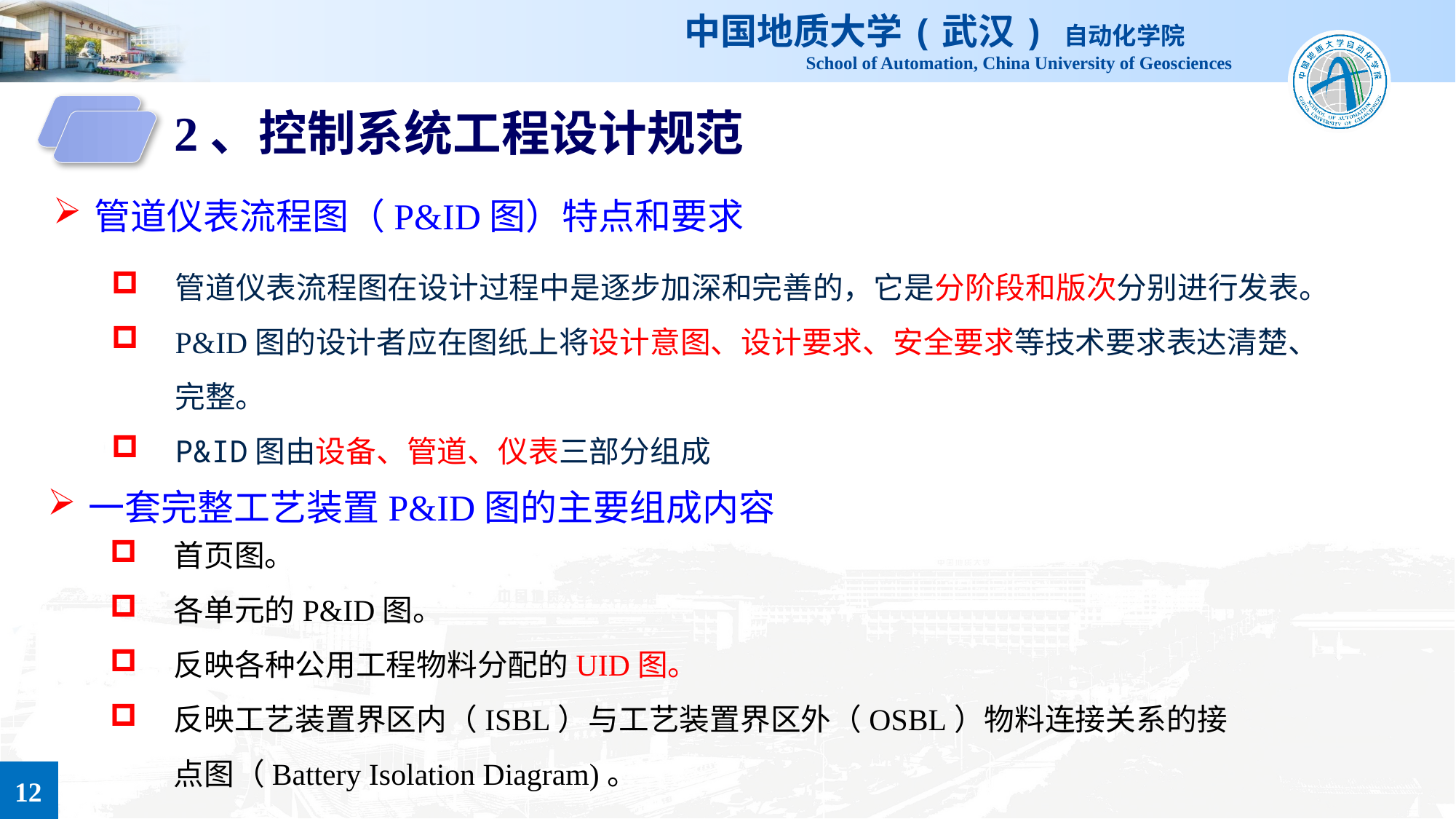

2、控制系统工程设计规范
管道仪表流程图（P&ID图）特点和要求
管道仪表流程图在设计过程中是逐步加深和完善的，它是分阶段和版次分别进行发表。
P&ID图的设计者应在图纸上将设计意图、设计要求、安全要求等技术要求表达清楚、完整。
P&ID图由设备、管道、仪表三部分组成
一套完整工艺装置P&ID图的主要组成内容
首页图。
各单元的P&ID图。
反映各种公用工程物料分配的UID图。
反映工艺装置界区内（ISBL）与工艺装置界区外（OSBL）物料连接关系的接点图（Battery Isolation Diagram)。
12